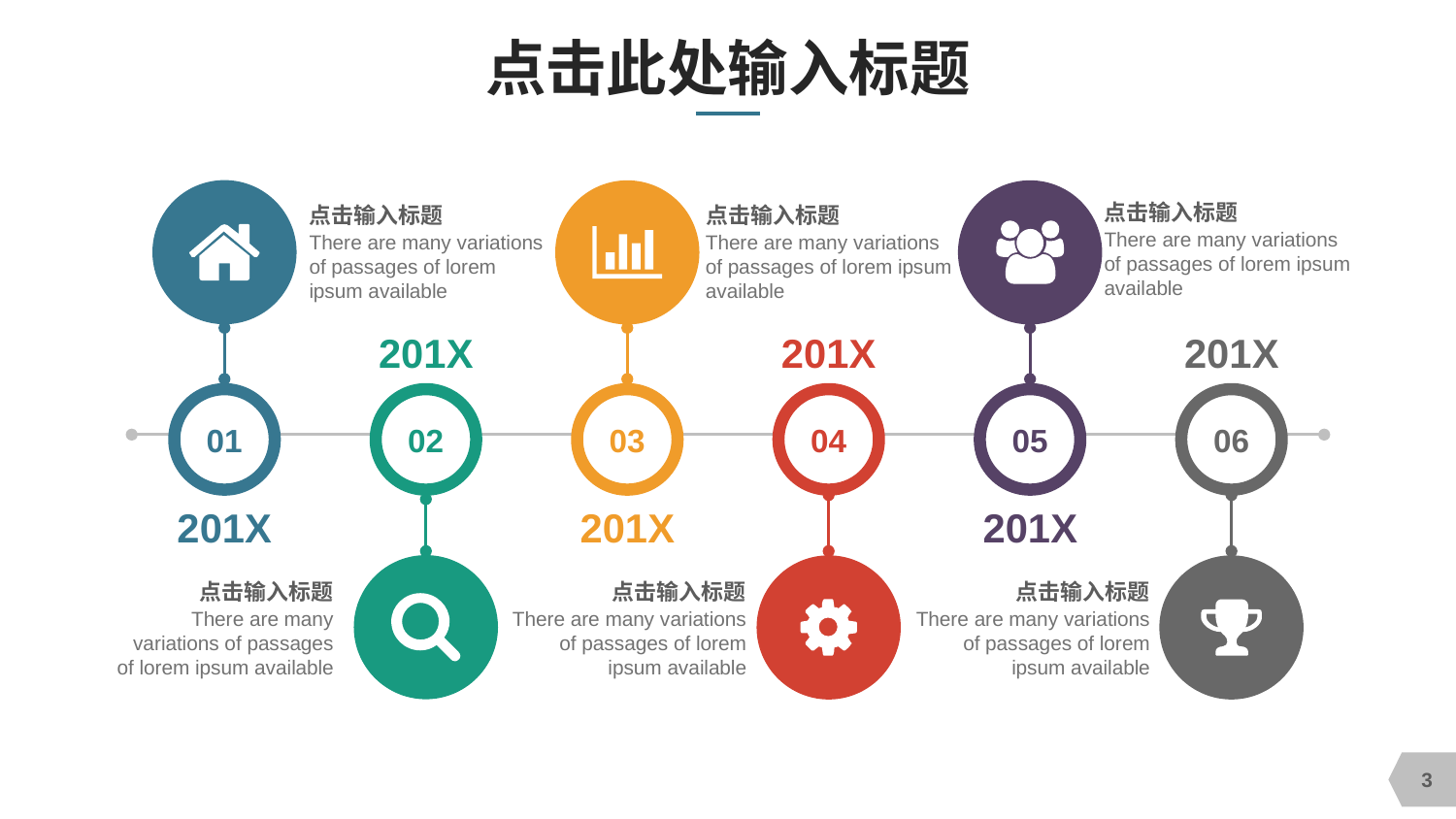

# 点击此处输入标题

点击输入标题
There are many variations of passages of lorem ipsum available
点击输入标题
There are many variations of passages of lorem ipsum available
点击输入标题
There are many variations of passages of lorem ipsum available
201X
201X
201X
01
02
03
04
05
06
201X
201X
201X

点击输入标题
There are many variations of passages of lorem ipsum available
点击输入标题
There are many variations of passages of lorem ipsum available
点击输入标题
There are many variations of passages of lorem ipsum available
3